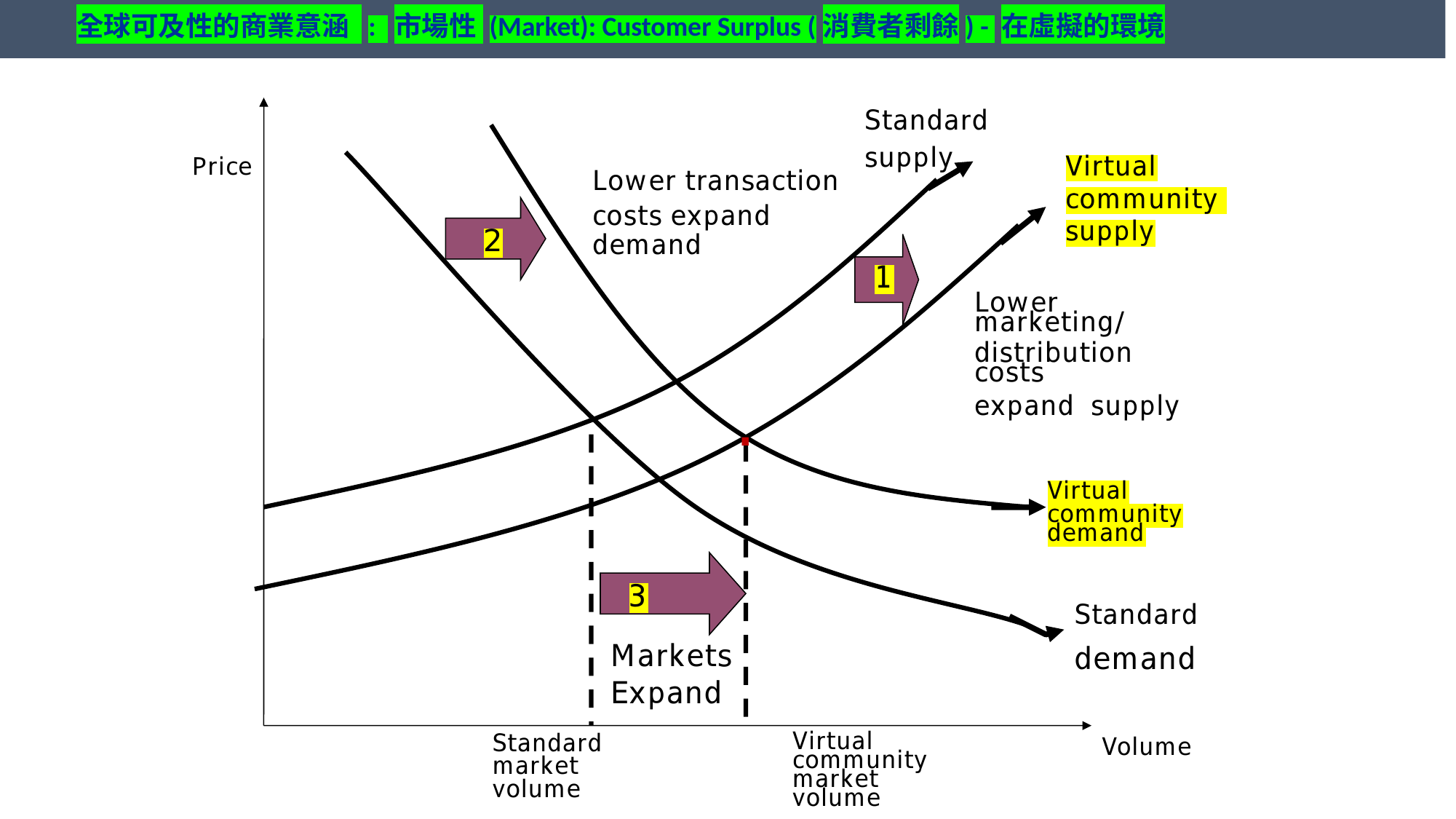

全球可及性的商業意涵  :  市場性 (Market): Customer Surplus (消費者剩餘) - 在虛擬的環境

Standard
supply

Price

Virtual
community
supply
Lower transaction
costs expand demand

2

1
Lower marketing/
distribution  costs
expand  supply
.

Virtual
community demand

3
Standard
demand

Markets
Expand

Volume
Standard
market
volume
Virtual
community
market
volume